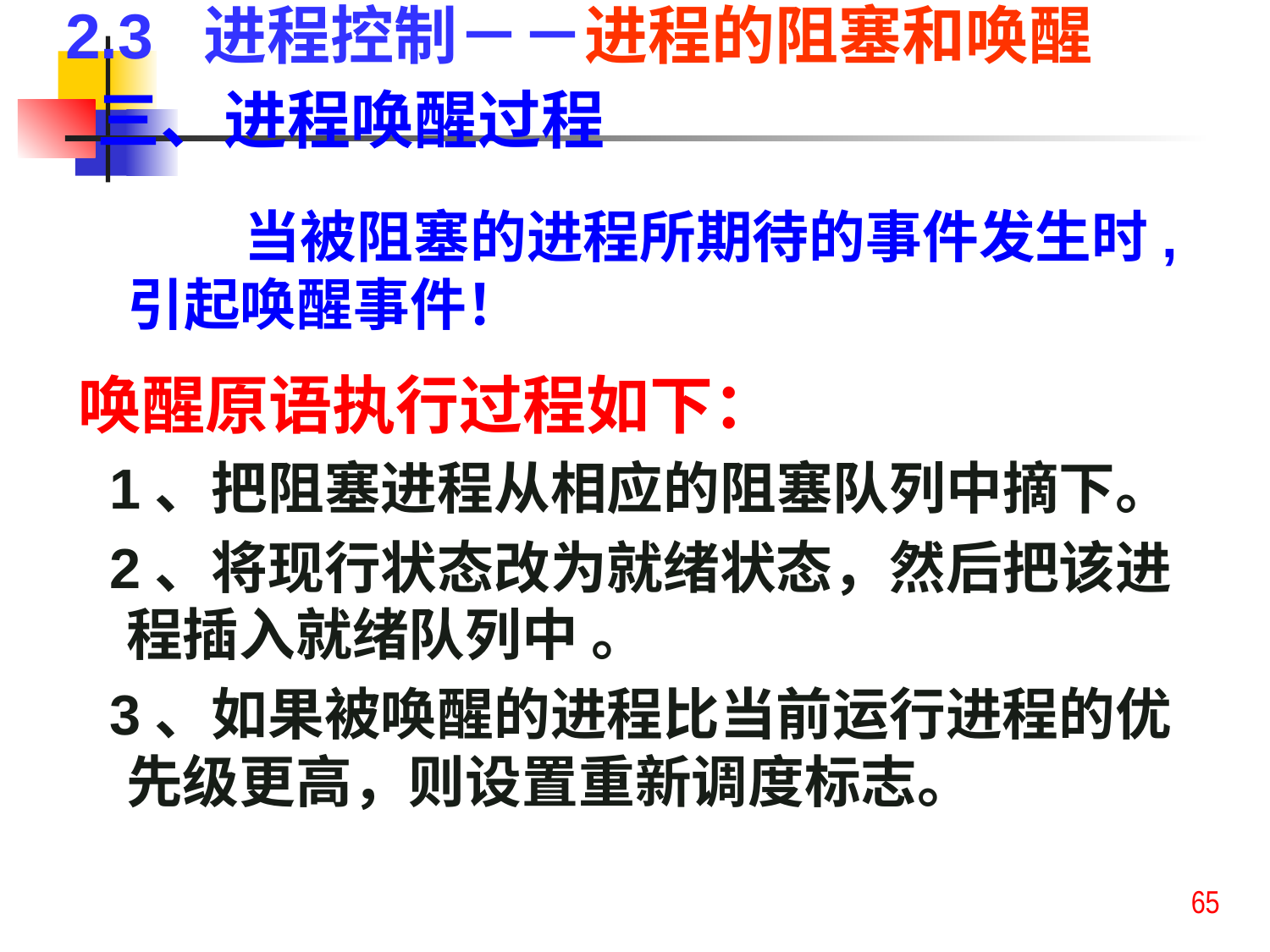

2.3  进程控制－－进程的阻塞和唤醒
三、进程唤醒过程
        当被阻塞的进程所期待的事件发生时,引起唤醒事件！
唤醒原语执行过程如下：
  1、把阻塞进程从相应的阻塞队列中摘下。
  2、将现行状态改为就绪状态，然后把该进程插入就绪队列中 。
  3、如果被唤醒的进程比当前运行进程的优先级更高，则设置重新调度标志。
65